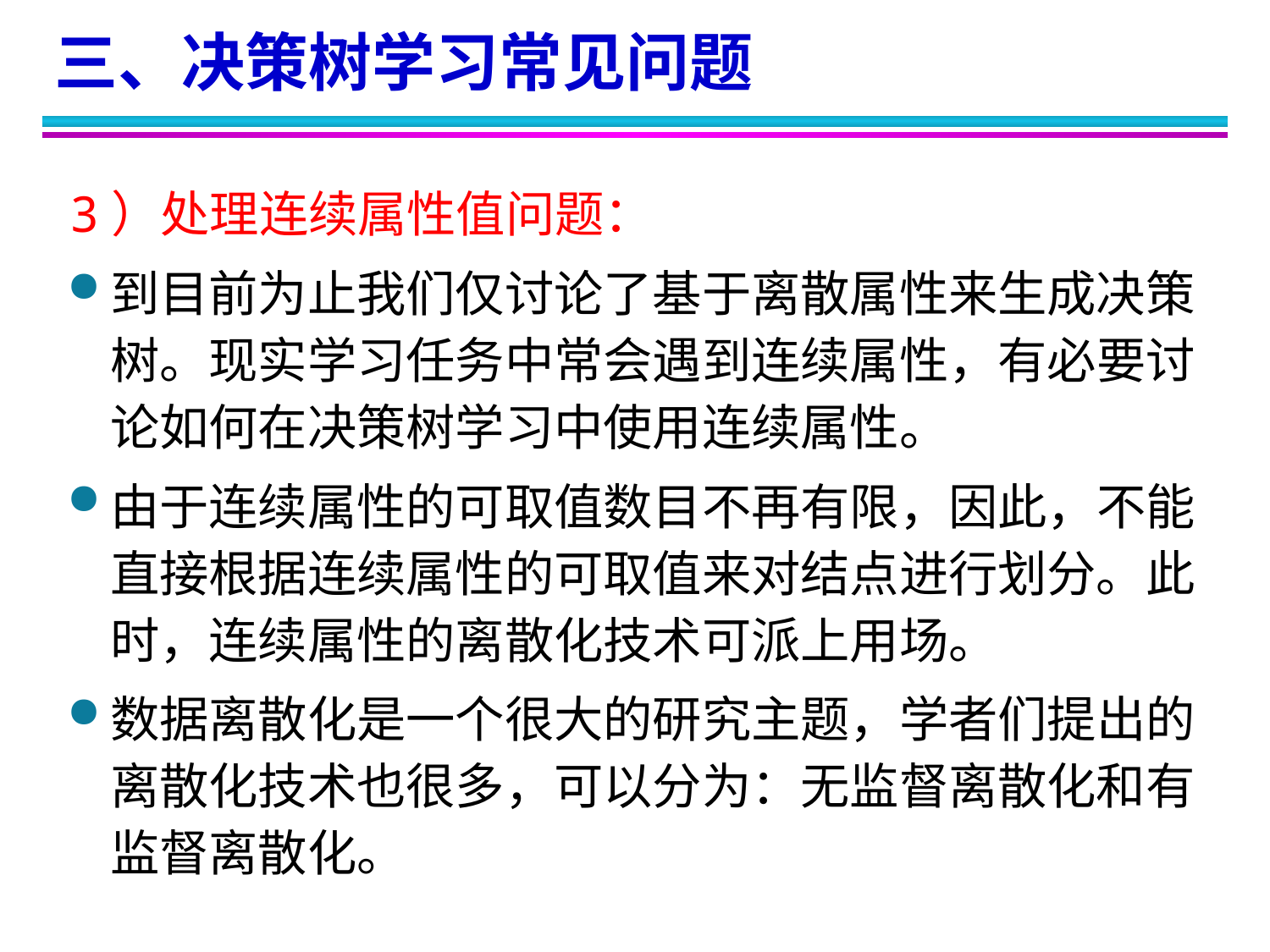

三、决策树学习常见问题
3）处理连续属性值问题：
到目前为止我们仅讨论了基于离散属性来生成决策树。现实学习任务中常会遇到连续属性，有必要讨论如何在决策树学习中使用连续属性。
由于连续属性的可取值数目不再有限，因此，不能直接根据连续属性的可取值来对结点进行划分。此时，连续属性的离散化技术可派上用场。
数据离散化是一个很大的研究主题，学者们提出的离散化技术也很多，可以分为：无监督离散化和有监督离散化。